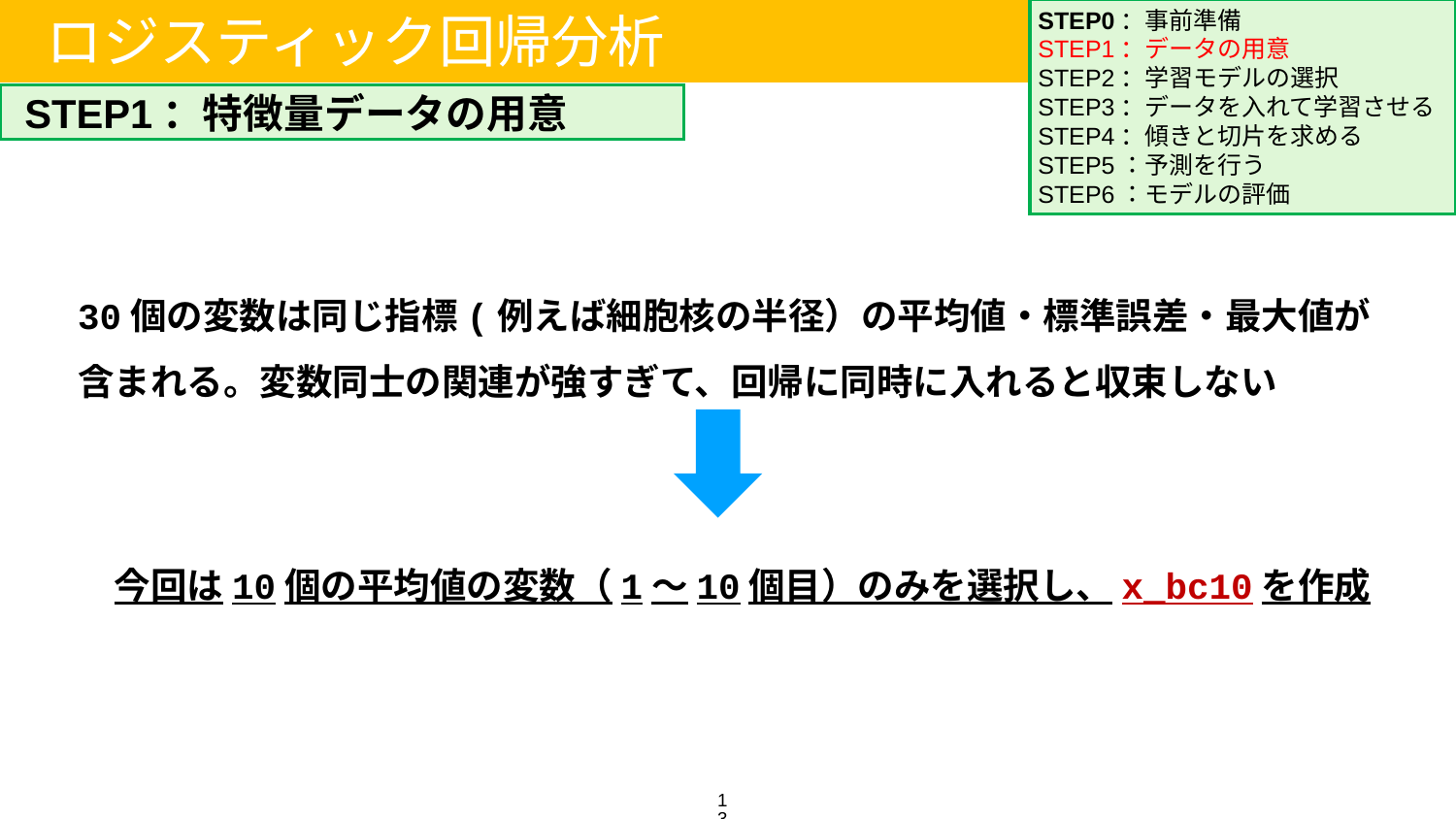

STEP0：事前準備
STEP1：データの用意
STEP2：学習モデルの選択
STEP3：データを入れて学習させる
STEP4：傾きと切片を求める
STEP5：予測を行う
STEP6：モデルの評価
ロジスティック回帰分析
STEP1：特徴量データの用意
30個の変数は同じ指標(例えば細胞核の半径）の平均値・標準誤差・最大値が含まれる。変数同士の関連が強すぎて、回帰に同時に入れると収束しない

　今回は10個の平均値の変数（1〜10個目）のみを選択し、x_bc10を作成

13